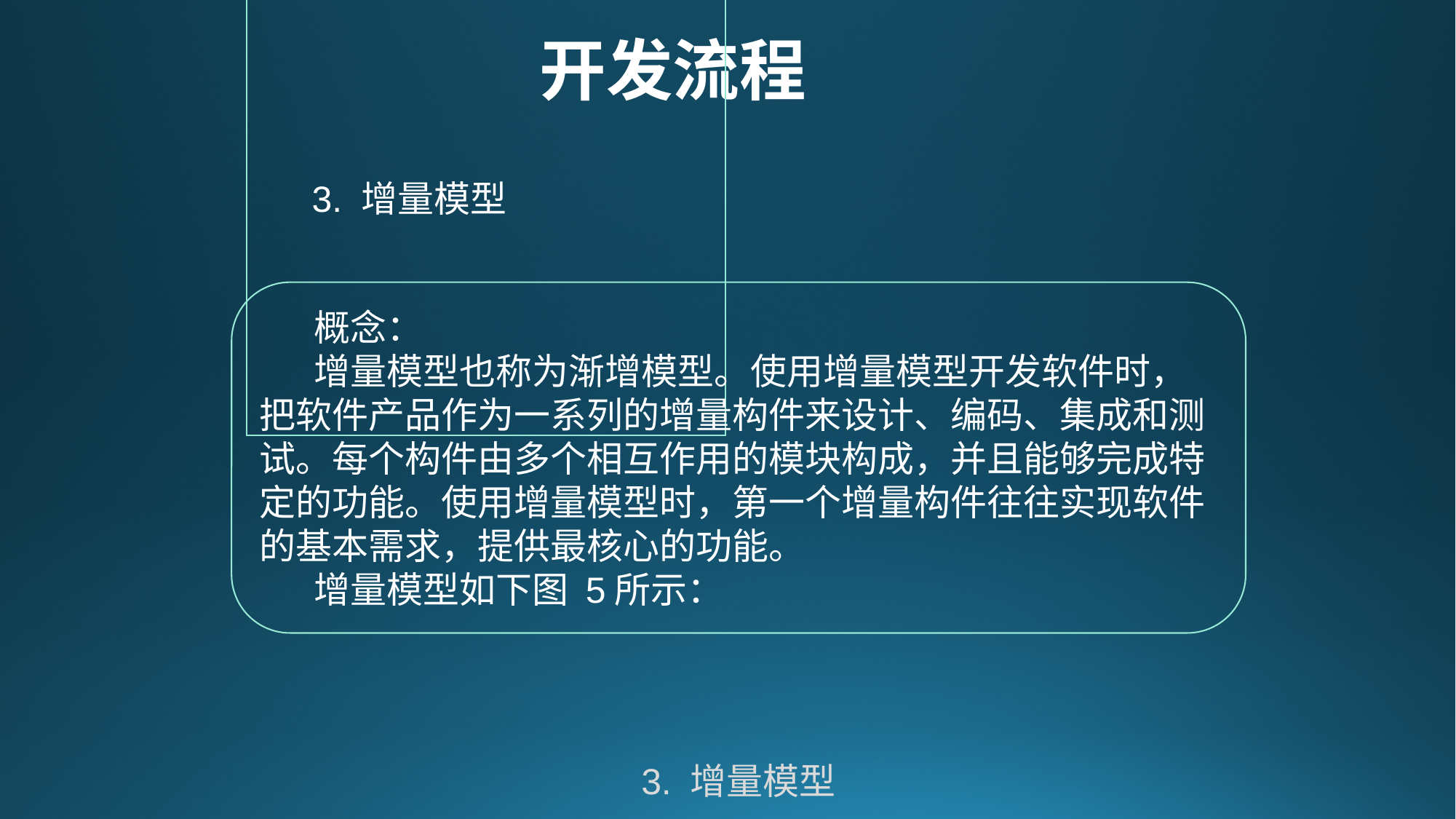

开发流程
3. 增量模型
概念：
增量模型也称为渐增模型。使用增量模型开发软件时，把软件产品作为一系列的增量构件来设计、编码、集成和测试。每个构件由多个相互作用的模块构成，并且能够完成特定的功能。使用增量模型时，第一个增量构件往往实现软件的基本需求，提供最核心的功能。
增量模型如下图 5所示：
3. 增量模型